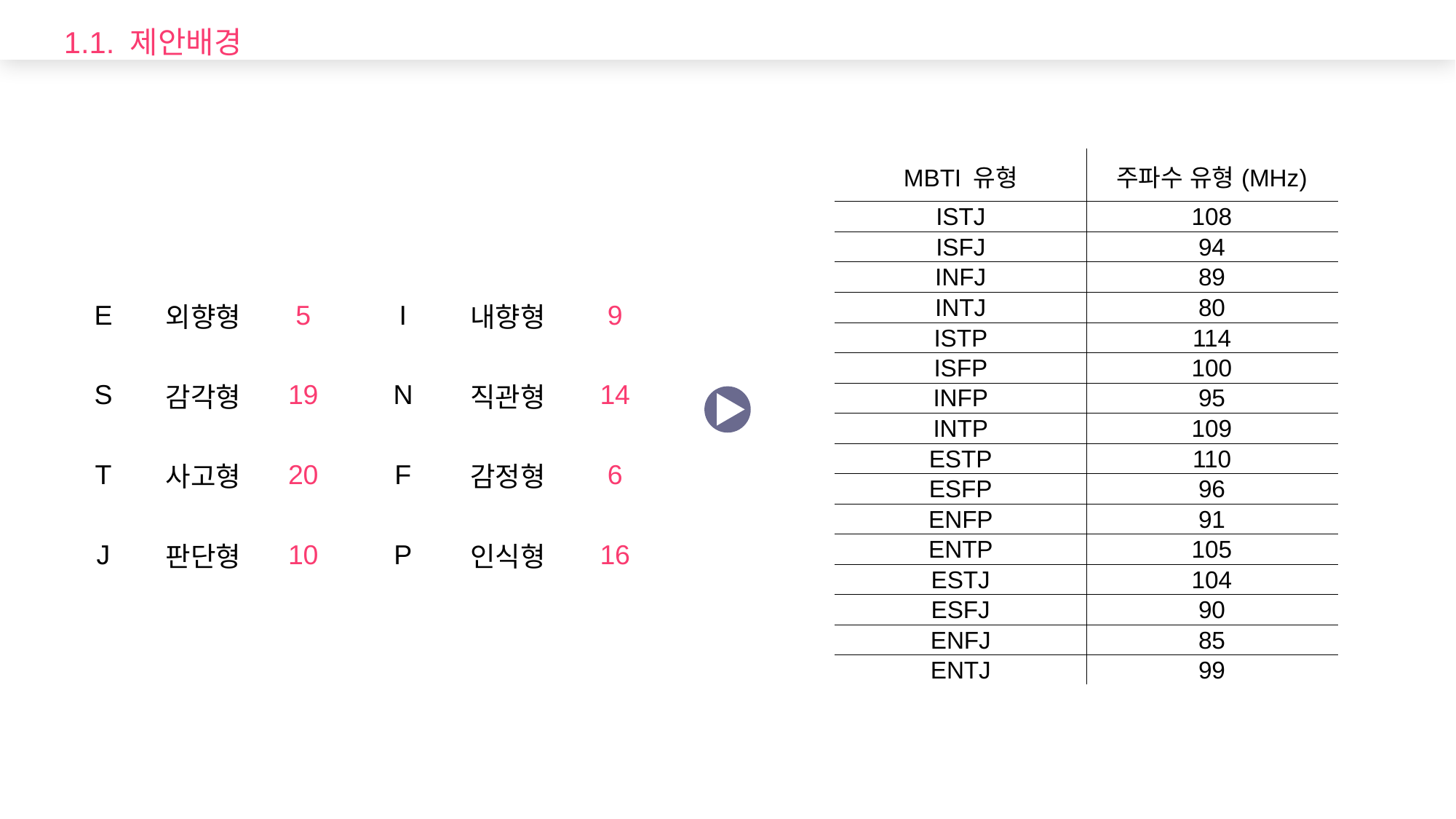

1.1. 제안배경
| MBTI 유형 | 주파수 유형(MHz) |
| --- | --- |
| ISTJ | 108 |
| ISFJ | 94 |
| INFJ | 89 |
| INTJ | 80 |
| ISTP | 114 |
| ISFP | 100 |
| INFP | 95 |
| INTP | 109 |
| ESTP | 110 |
| ESFP | 96 |
| ENFP | 91 |
| ENTP | 105 |
| ESTJ | 104 |
| ESFJ | 90 |
| ENFJ | 85 |
| ENTJ | 99 |
| E | 외향형 | 5 | I | 내향형 | 9 |
| --- | --- | --- | --- | --- | --- |
| S | 감각형 | 19 | N | 직관형 | 14 |
| T | 사고형 | 20 | F | 감정형 | 6 |
| J | 판단형 | 10 | P | 인식형 | 16 |